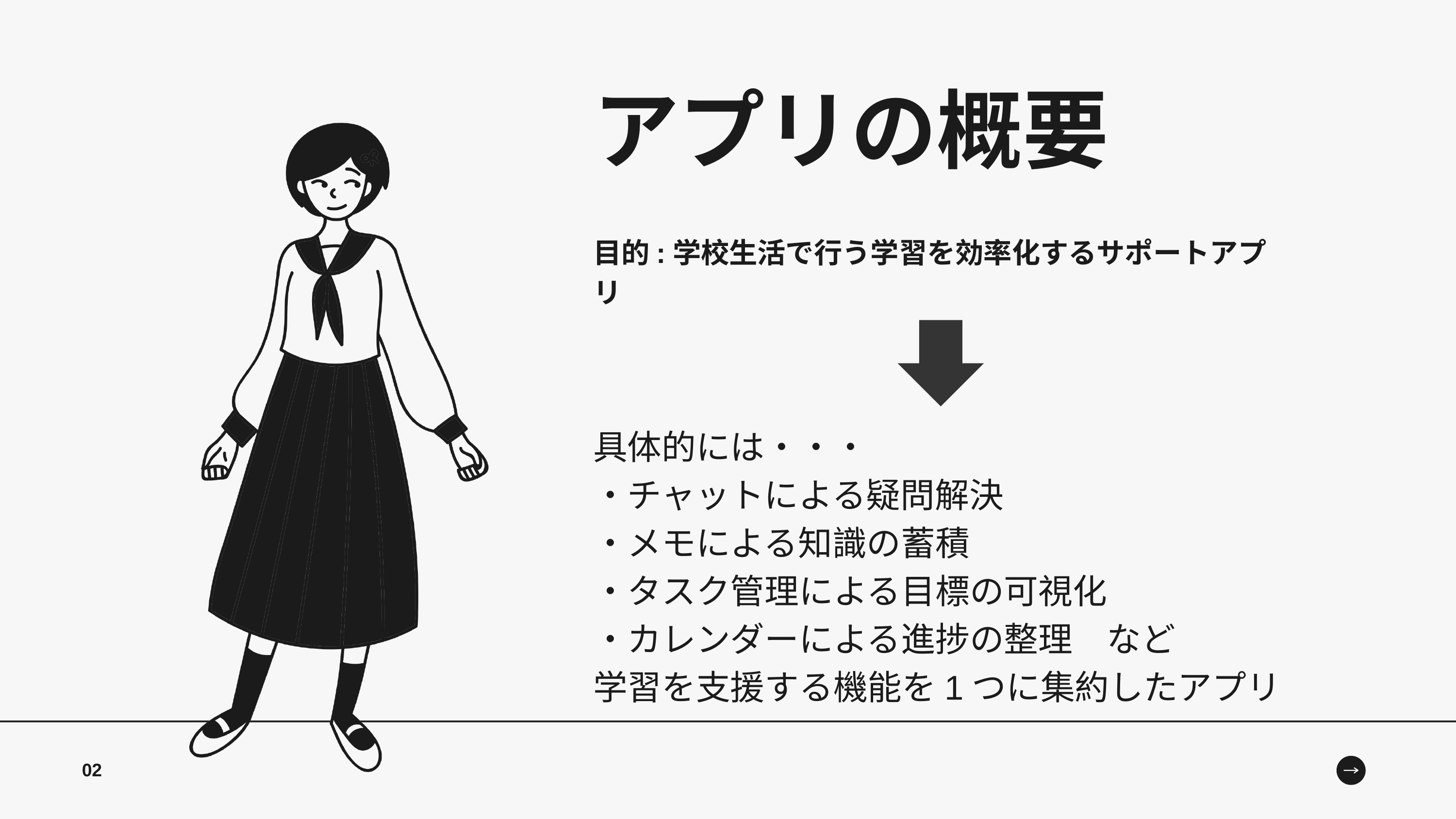

アプリの概要

目的:学校生活で行う学習を効率化するサポートアプリ

具体的には・・・
・チャットによる疑問解決
・メモによる知識の蓄積
・タスク管理による目標の可視化
・カレンダーによる進捗の整理　など
学習を支援する機能を1つに集約したアプリ

02